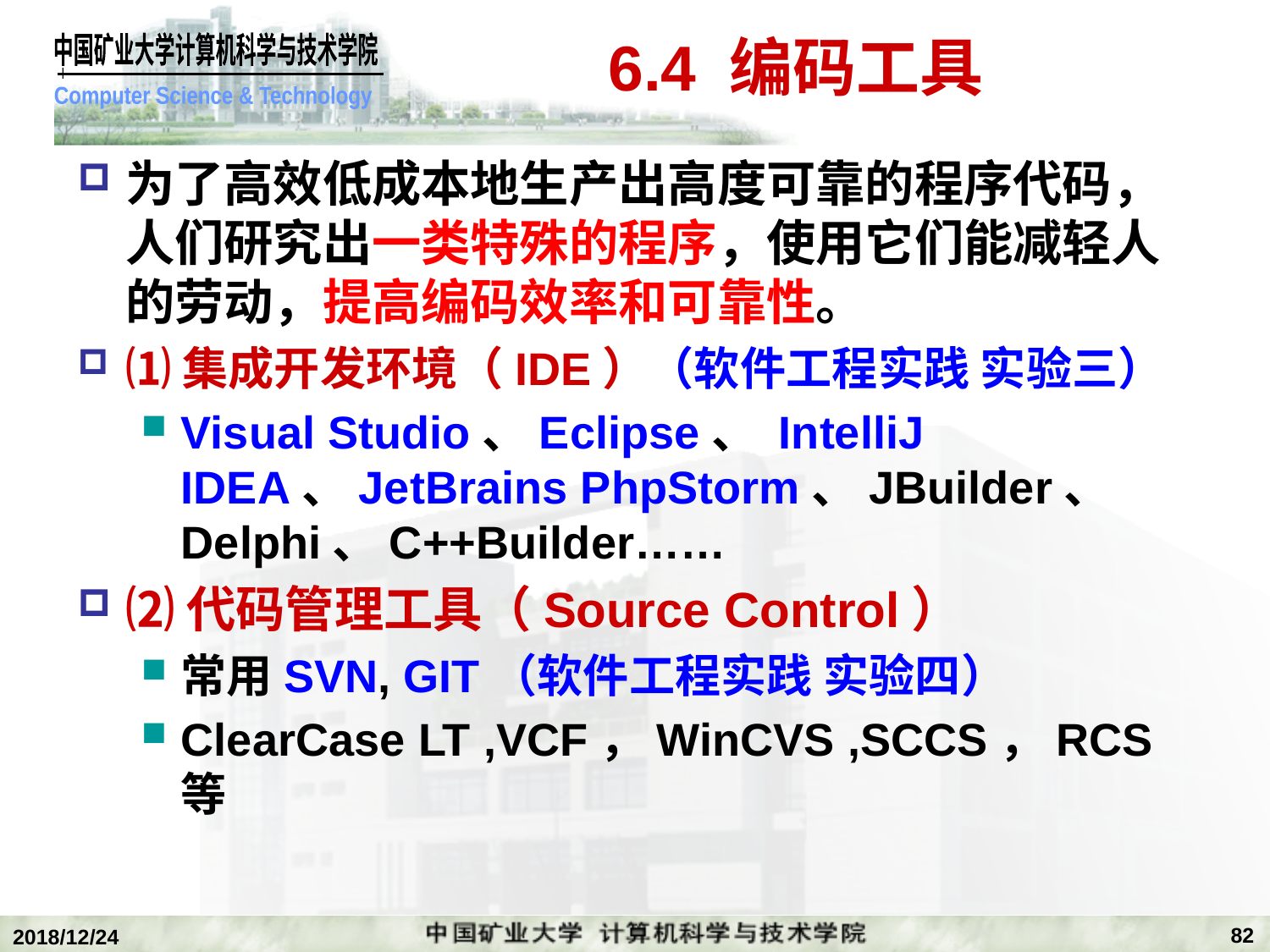

# 6.4 编码工具
为了高效低成本地生产出高度可靠的程序代码，人们研究出一类特殊的程序，使用它们能减轻人的劳动，提高编码效率和可靠性。
⑴集成开发环境（IDE）（软件工程实践 实验三）
Visual Studio、Eclipse、 IntelliJ IDEA、JetBrains PhpStorm、JBuilder、 Delphi、C++Builder……
⑵代码管理工具（Source Control）
常用SVN, GIT（软件工程实践 实验四）
ClearCase LT ,VCF，WinCVS ,SCCS，RCS等
82
2018/12/24